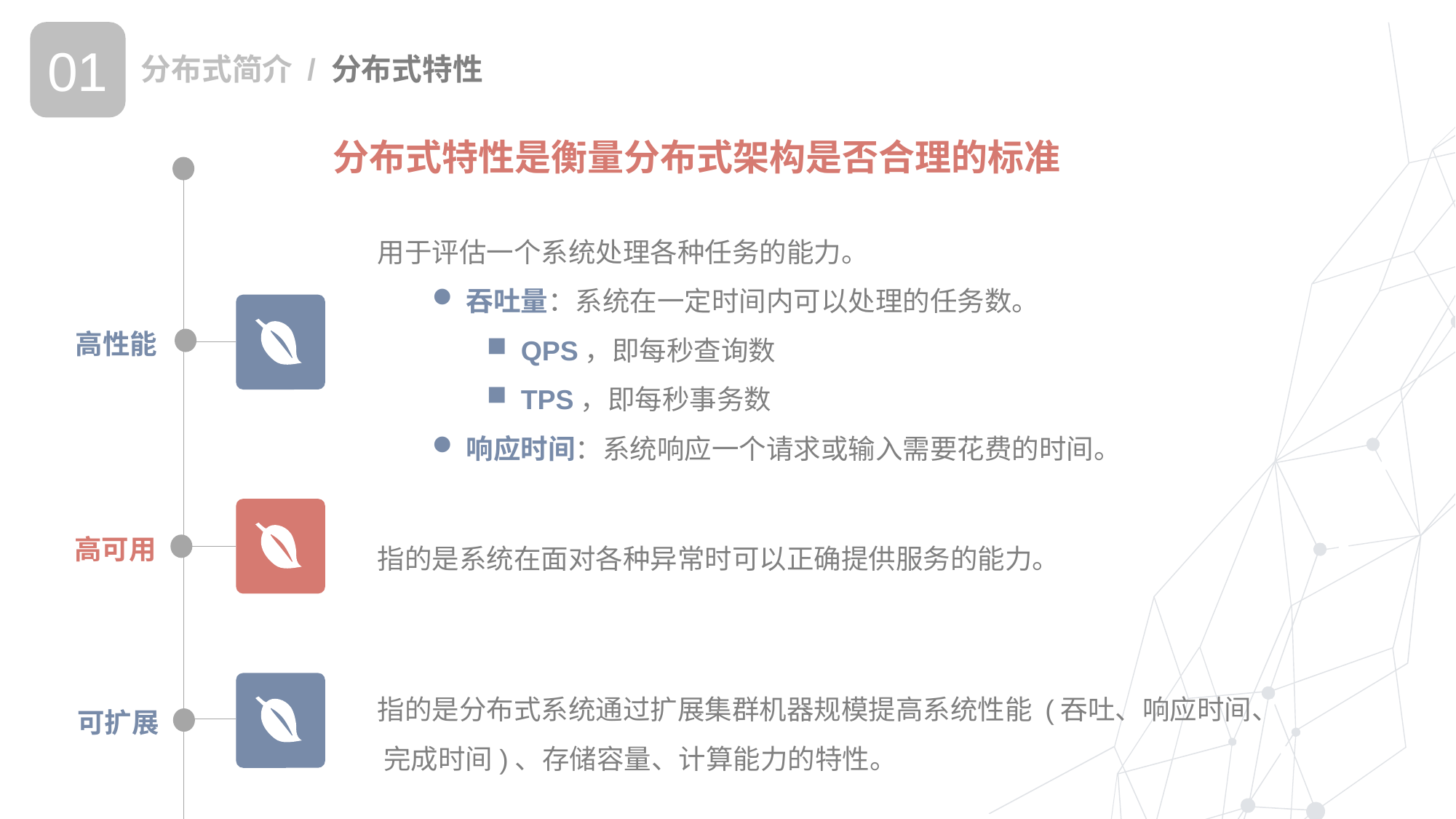

01
分布式简介 / 分布式特性
分布式特性是衡量分布式架构是否合理的标准

用于评估一个系统处理各种任务的能力。
吞吐量：系统在一定时间内可以处理的任务数。
QPS，即每秒查询数
TPS，即每秒事务数
响应时间：系统响应一个请求或输入需要花费的时间。

高性能

指的是系统在面对各种异常时可以正确提供服务的能力。

高可用
指的是分布式系统通过扩展集群机器规模提高系统性能 (吞吐、响应时间、 完成时间)、存储容量、计算能力的特性。

可扩展